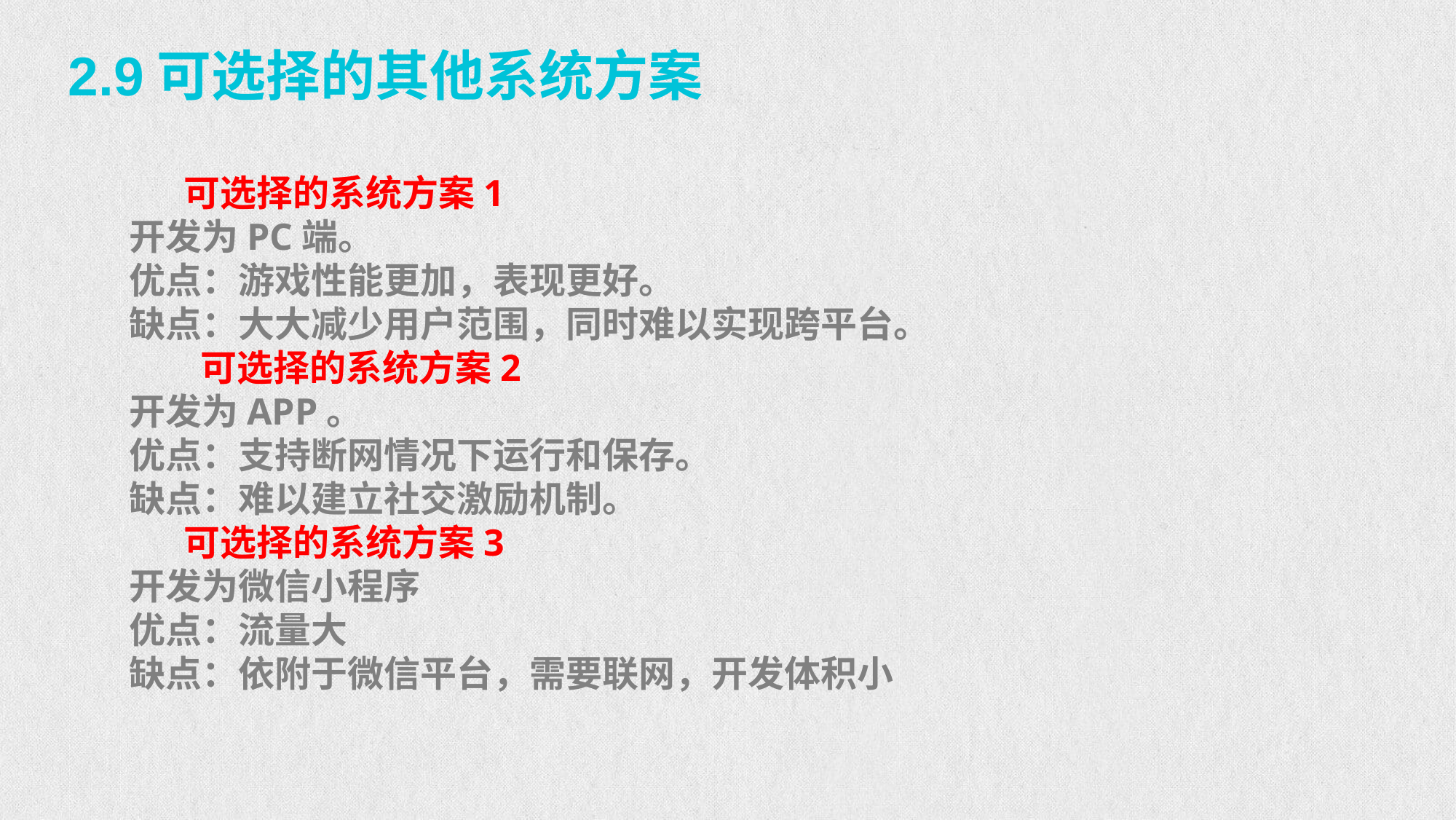

2.9可选择的其他系统方案
可选择的系统方案1
开发为PC端。
优点：游戏性能更加，表现更好。
缺点：大大减少用户范围，同时难以实现跨平台。
 可选择的系统方案2
开发为APP。
优点：支持断网情况下运行和保存。
缺点：难以建立社交激励机制。
可选择的系统方案3
开发为微信小程序
优点：流量大
缺点：依附于微信平台，需要联网，开发体积小